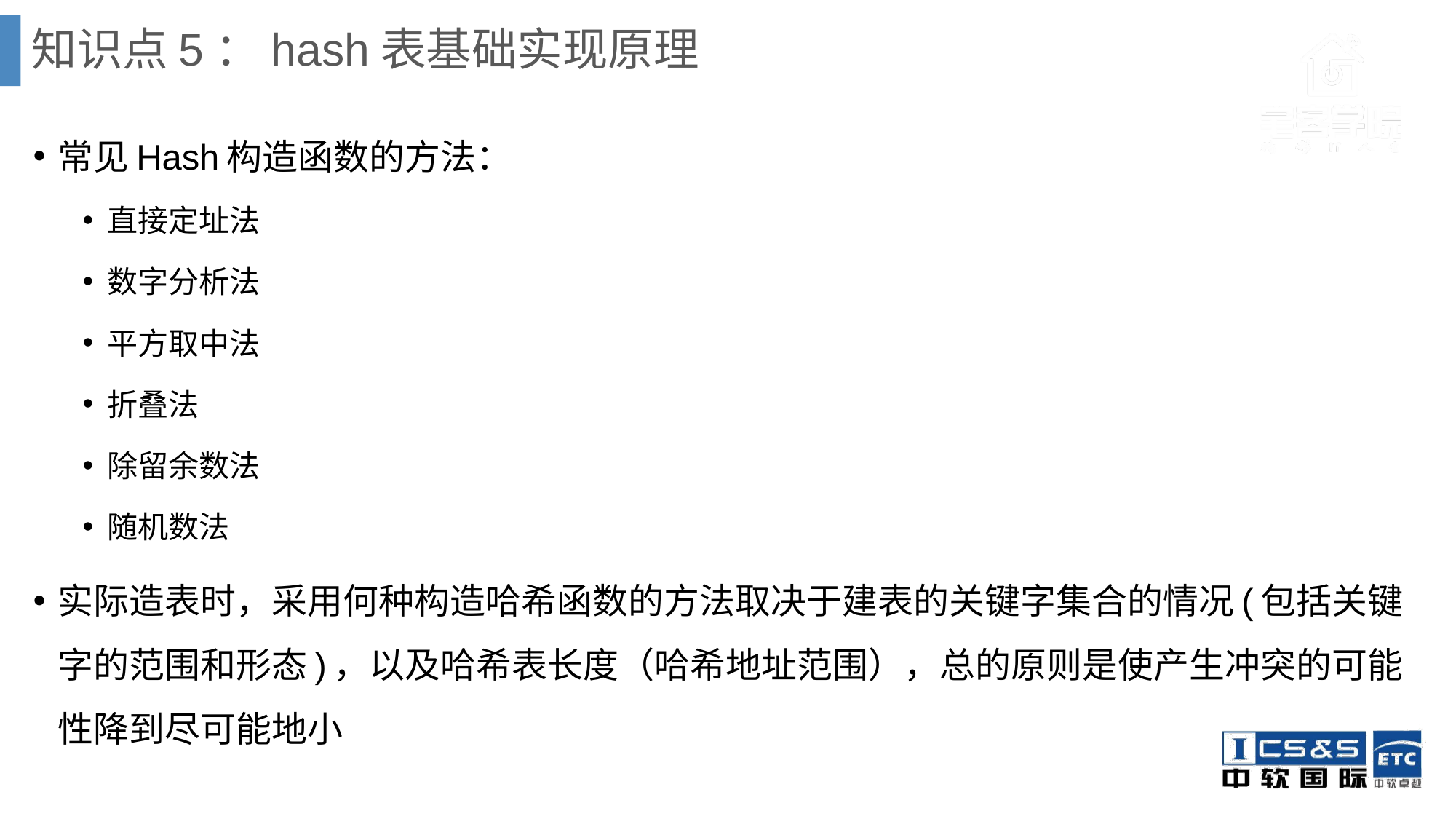

# 知识点5：hash表基础实现原理
常见Hash构造函数的方法：
直接定址法
数字分析法
平方取中法
折叠法
除留余数法
随机数法
实际造表时，采用何种构造哈希函数的方法取决于建表的关键字集合的情况(包括关键字的范围和形态)，以及哈希表长度（哈希地址范围），总的原则是使产生冲突的可能性降到尽可能地小